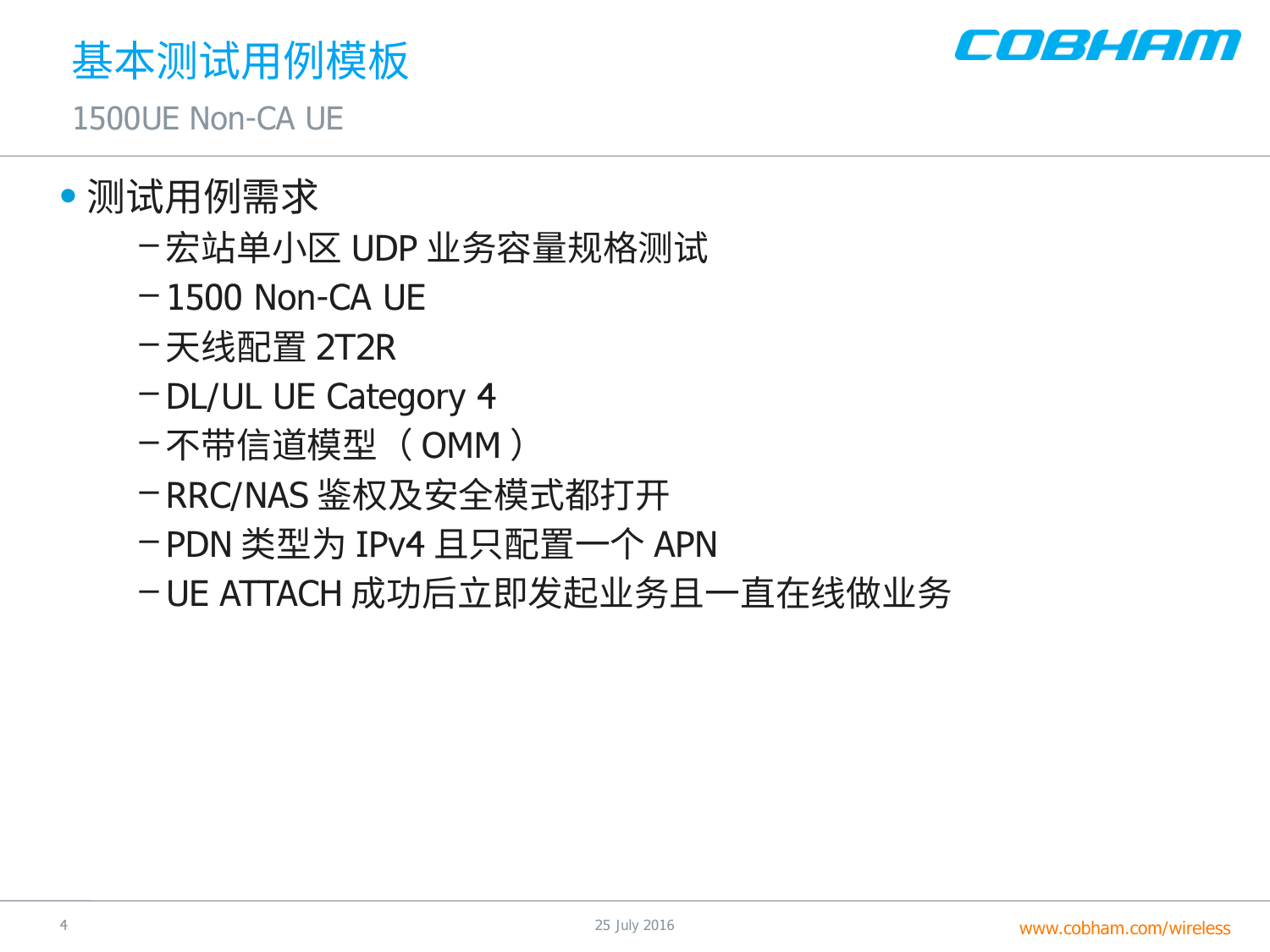

# 基本测试用例模板
1500UE Non-CA UE
测试用例需求
宏站单小区UDP业务容量规格测试
1500 Non-CA UE
天线配置2T2R
DL/UL UE Category 4
不带信道模型（OMM）
RRC/NAS鉴权及安全模式都打开
PDN类型为IPv4且只配置一个APN
UE ATTACH成功后立即发起业务且一直在线做业务
4
25 July 2016